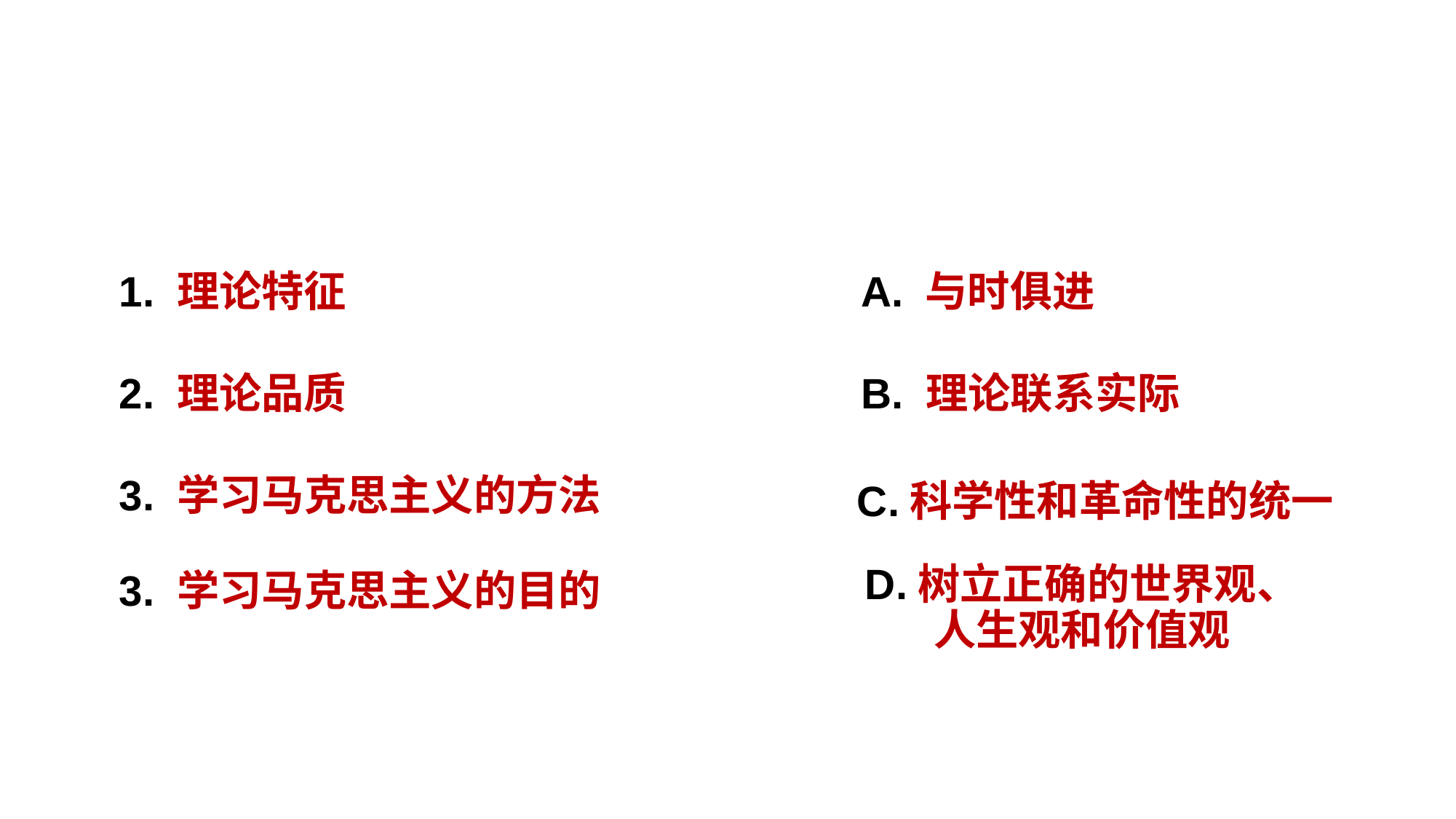

1. 理论特征
A. 与时俱进
2. 理论品质
B. 理论联系实际

3. 学习马克思主义的方法
C.科学性和革命性的统一
D.树立正确的世界观、
人生观和价值观
3. 学习马克思主义的目的